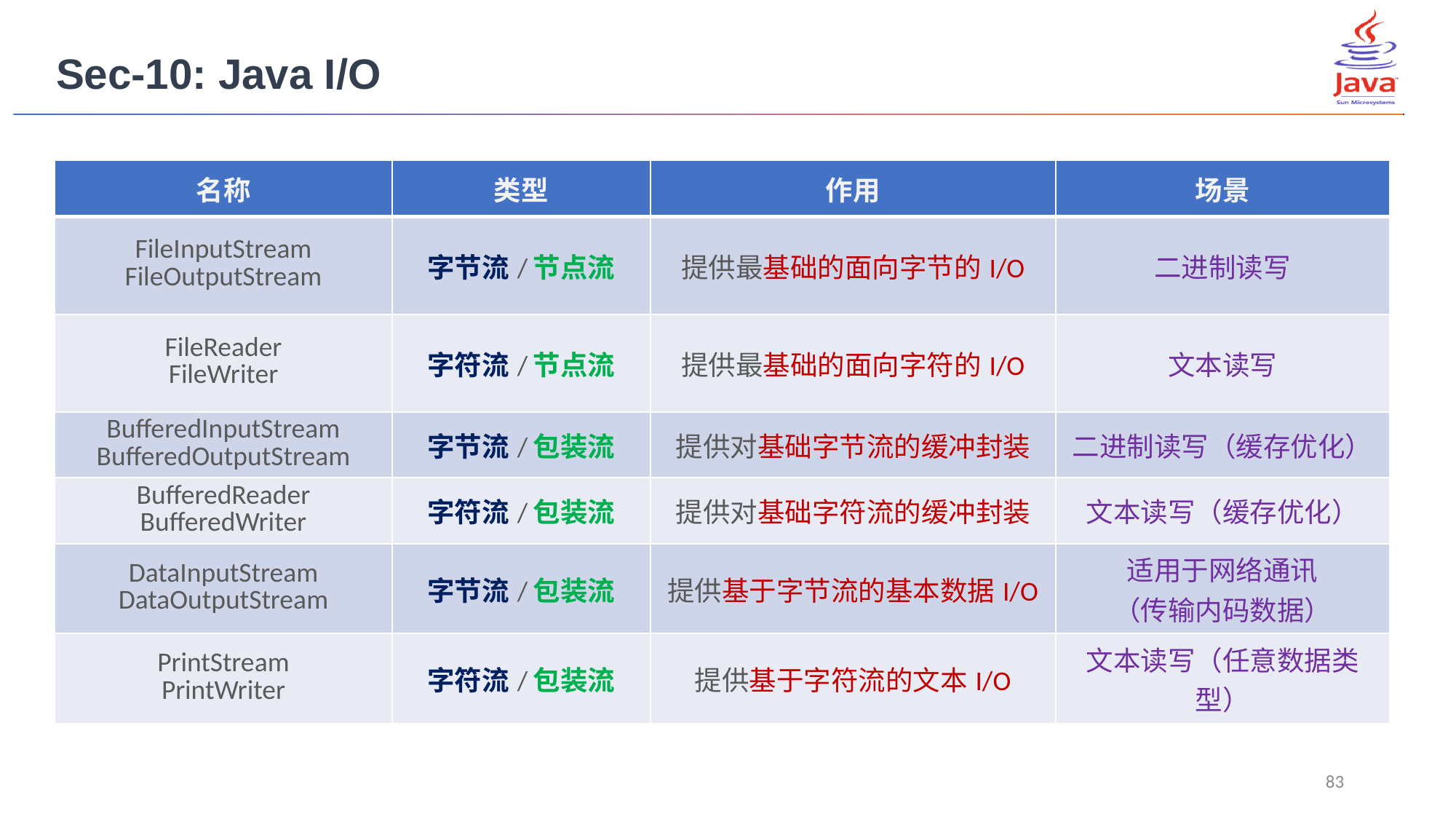

Sec-10: Java I/O
| 名称 | 类型 | 作用 | 场景 |
| --- | --- | --- | --- |
| FileInputStream FileOutputStream | 字节流/节点流 | 提供最基础的面向字节的I/O | 二进制读写 |
| FileReader FileWriter | 字符流/节点流 | 提供最基础的面向字符的I/O | 文本读写 |
| BufferedInputStream BufferedOutputStream | 字节流/包装流 | 提供对基础字节流的缓冲封装 | 二进制读写（缓存优化） |
| BufferedReader BufferedWriter | 字符流/包装流 | 提供对基础字符流的缓冲封装 | 文本读写（缓存优化） |
| DataInputStream DataOutputStream | 字节流/包装流 | 提供基于字节流的基本数据I/O | 适用于网络通讯 （传输内码数据） |
| PrintStream PrintWriter | 字符流/包装流 | 提供基于字符流的文本I/O | 文本读写（任意数据类型） |
83